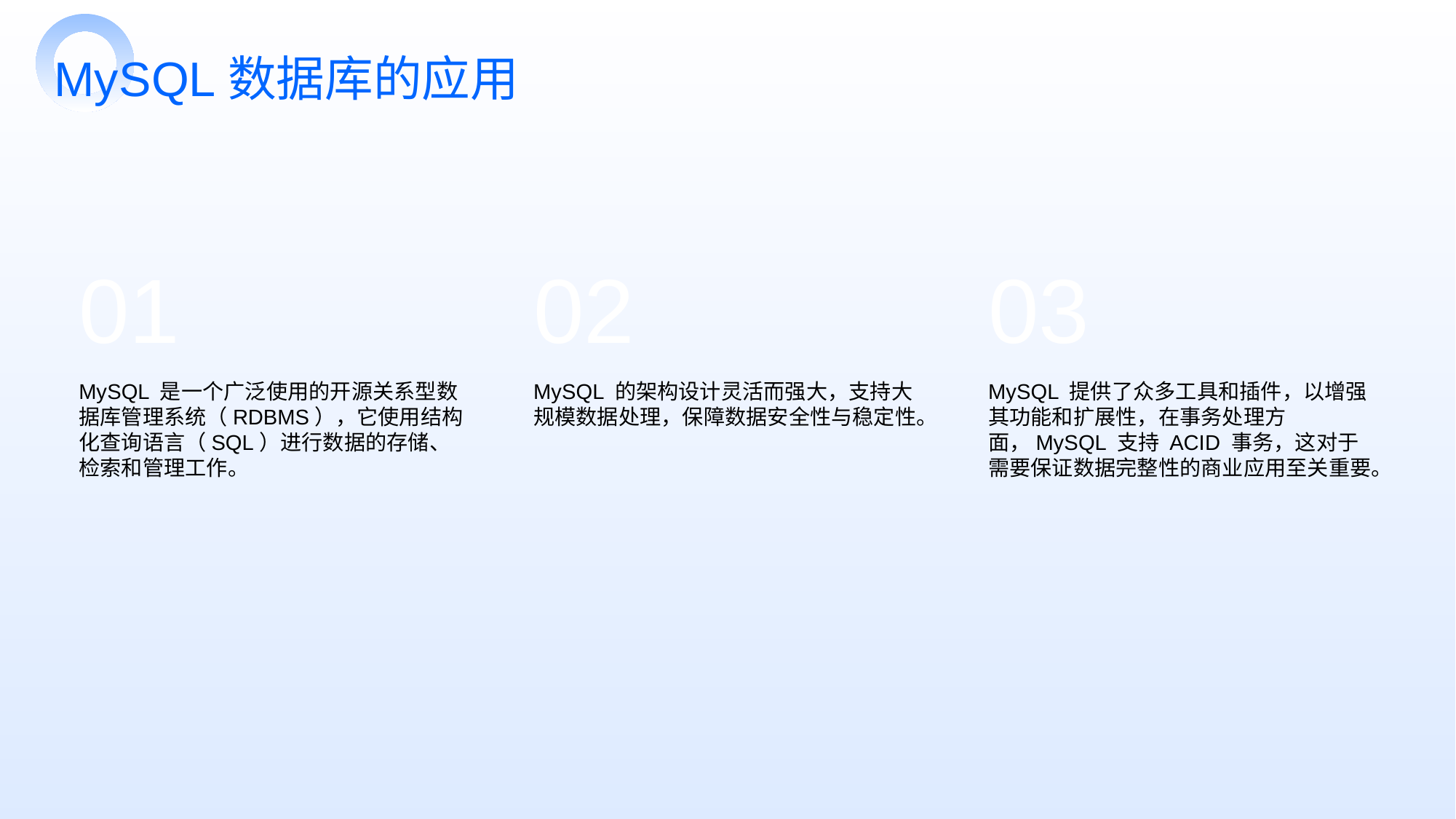

MySQL数据库的应用
01
02
03
MySQL 是一个广泛使用的开源关系型数据库管理系统（RDBMS），它使用结构化查询语言（SQL）进行数据的存储、检索和管理工作。
MySQL 的架构设计灵活而强大，支持大规模数据处理，保障数据安全性与稳定性。
MySQL 提供了众多工具和插件，以增强其功能和扩展性，在事务处理方面，MySQL 支持 ACID 事务，这对于需要保证数据完整性的商业应用至关重要。